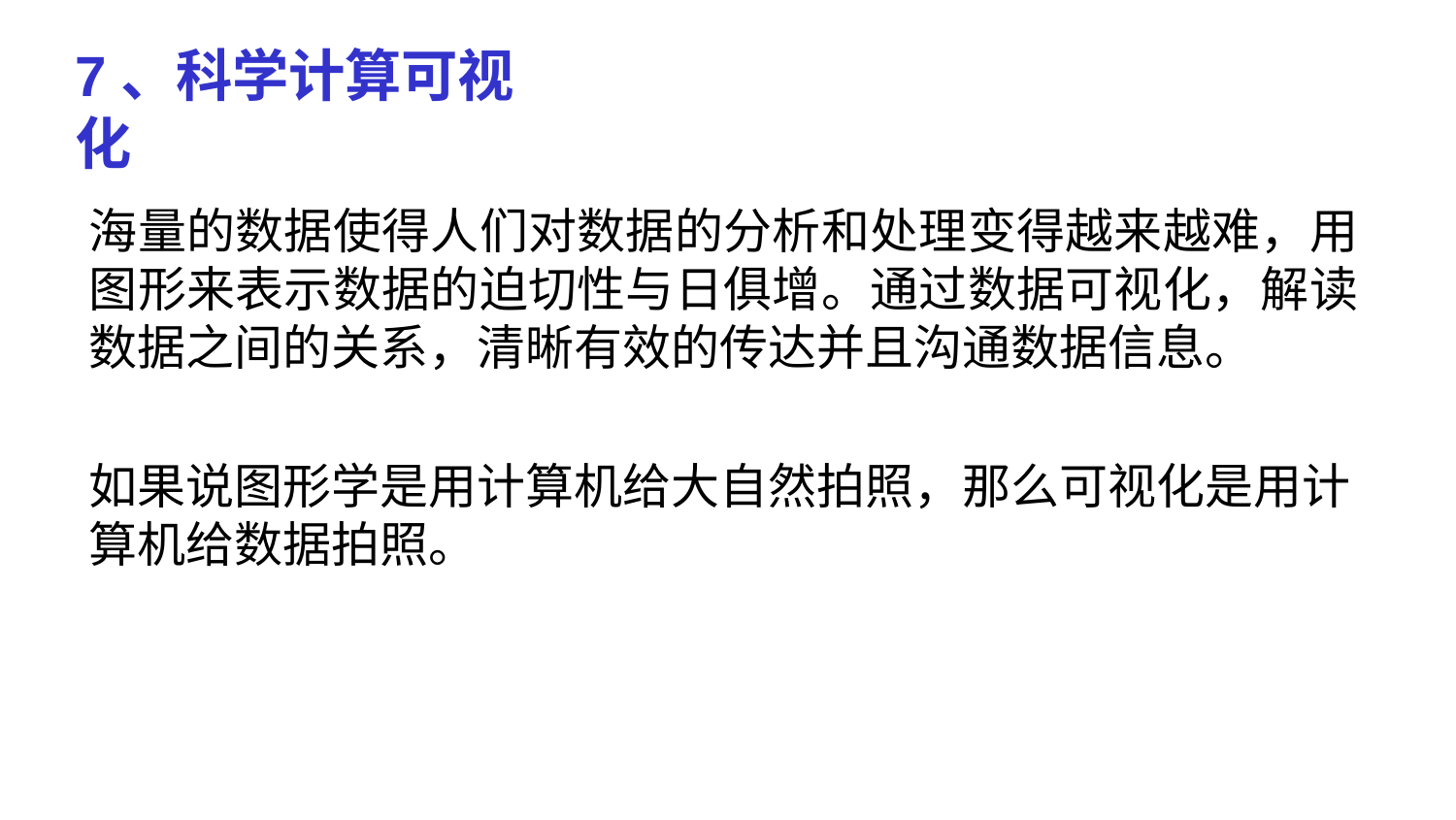

# 7、科学计算可视化
海量的数据使得人们对数据的分析和处理变得越来越难，用图形来表示数据的迫切性与日俱增。通过数据可视化，解读数据之间的关系，清晰有效的传达并且沟通数据信息。

如果说图形学是用计算机给大自然拍照，那么可视化是用计算机给数据拍照。